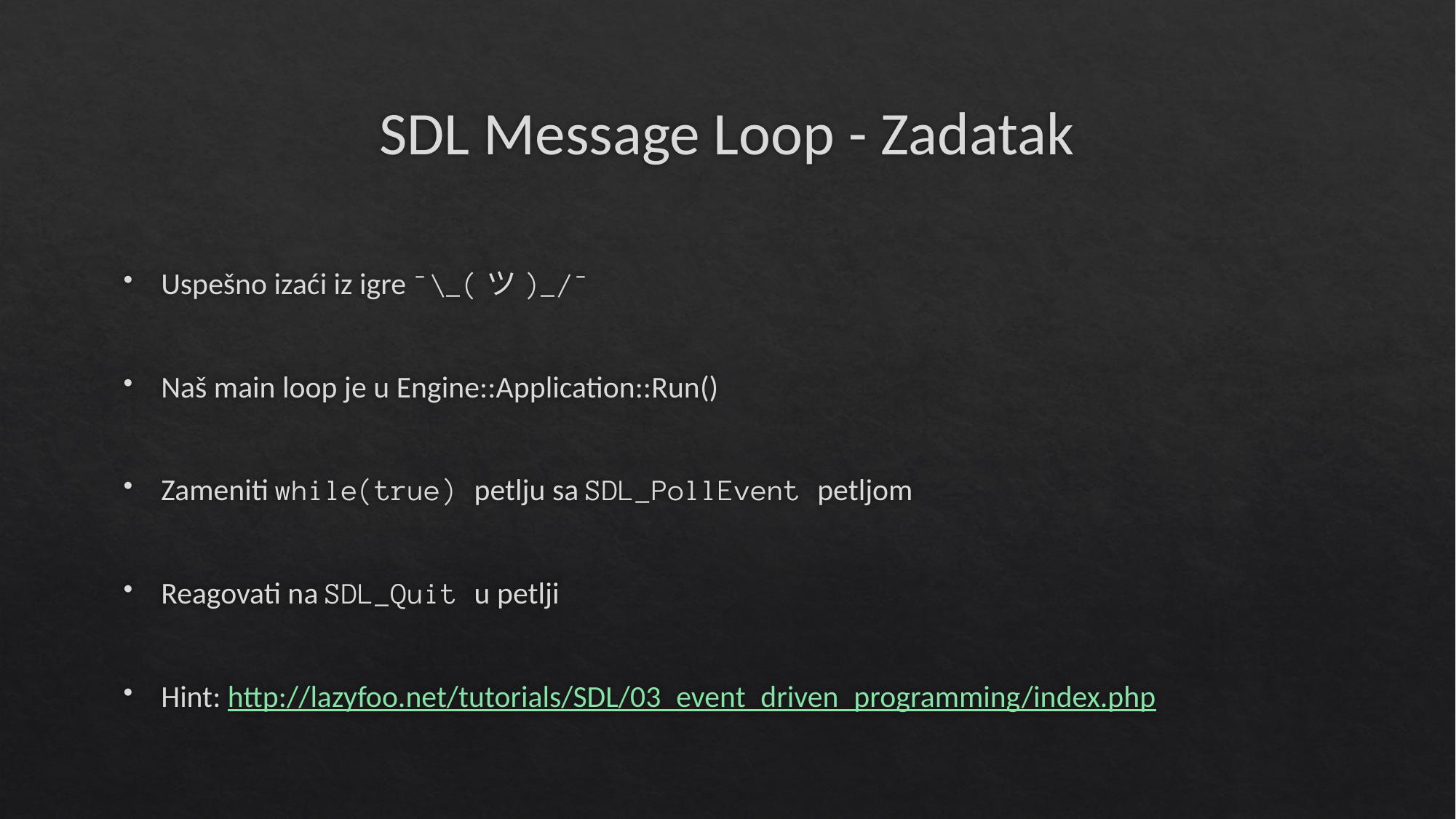

# SDL Message Loop - Zadatak

Uspešno izaći iz igre ¯\_(ツ)_/¯

Naš main loop je u Engine::Application::Run()

Zameniti while(true) petlju sa SDL_PollEvent petljom

Reagovati na SDL_Quit u petlji

Hint: http://lazyfoo.net/tutorials/SDL/03_event_driven_programming/index.php